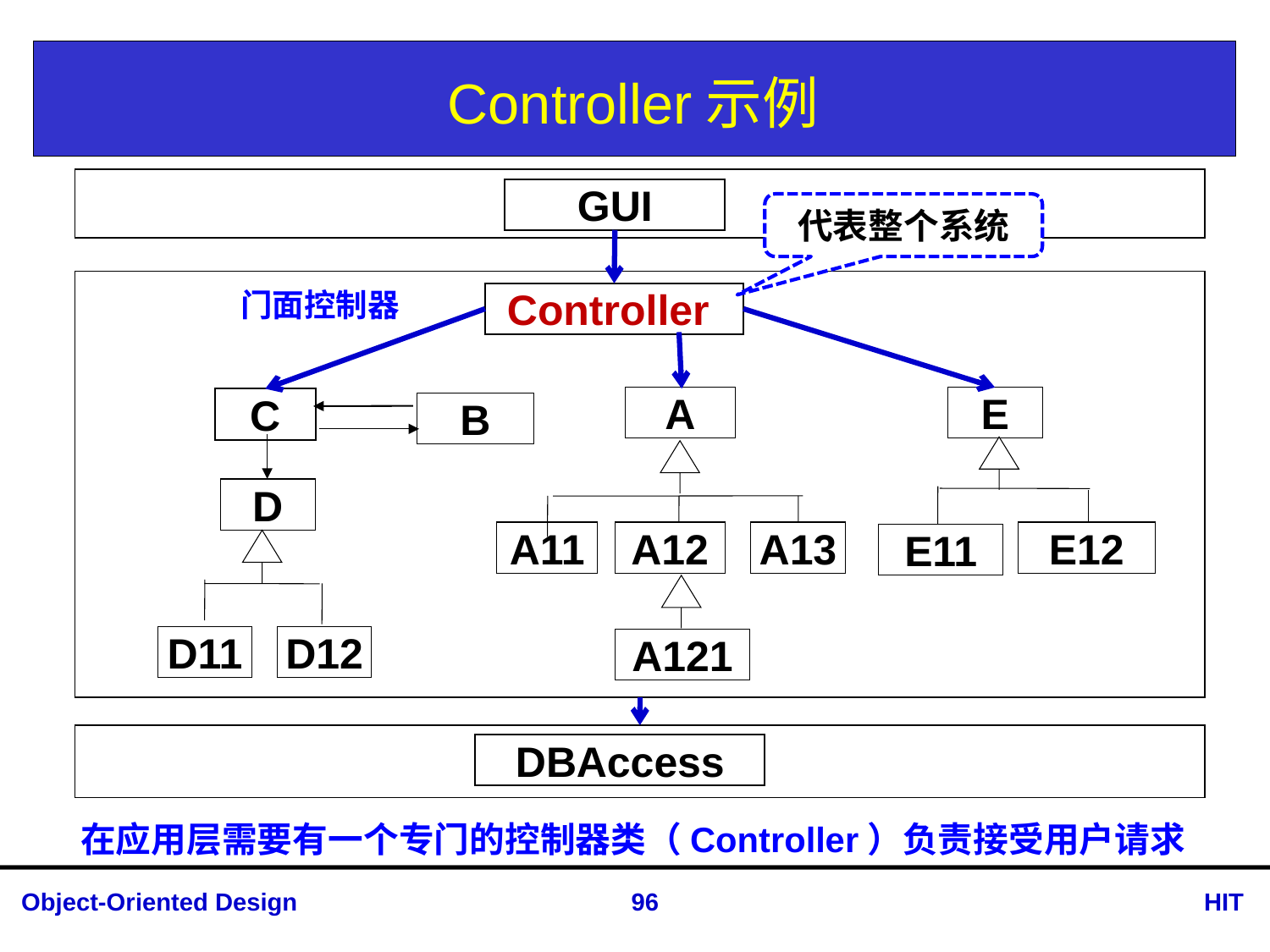

# Controller示例

GUI
代表整个系统

门面控制器
Controller
A
E
C
B

D
A11
A12
A13
E12
E11

D11
D12
A121

DBAccess
在应用层需要有一个专门的控制器类（Controller）负责接受用户请求